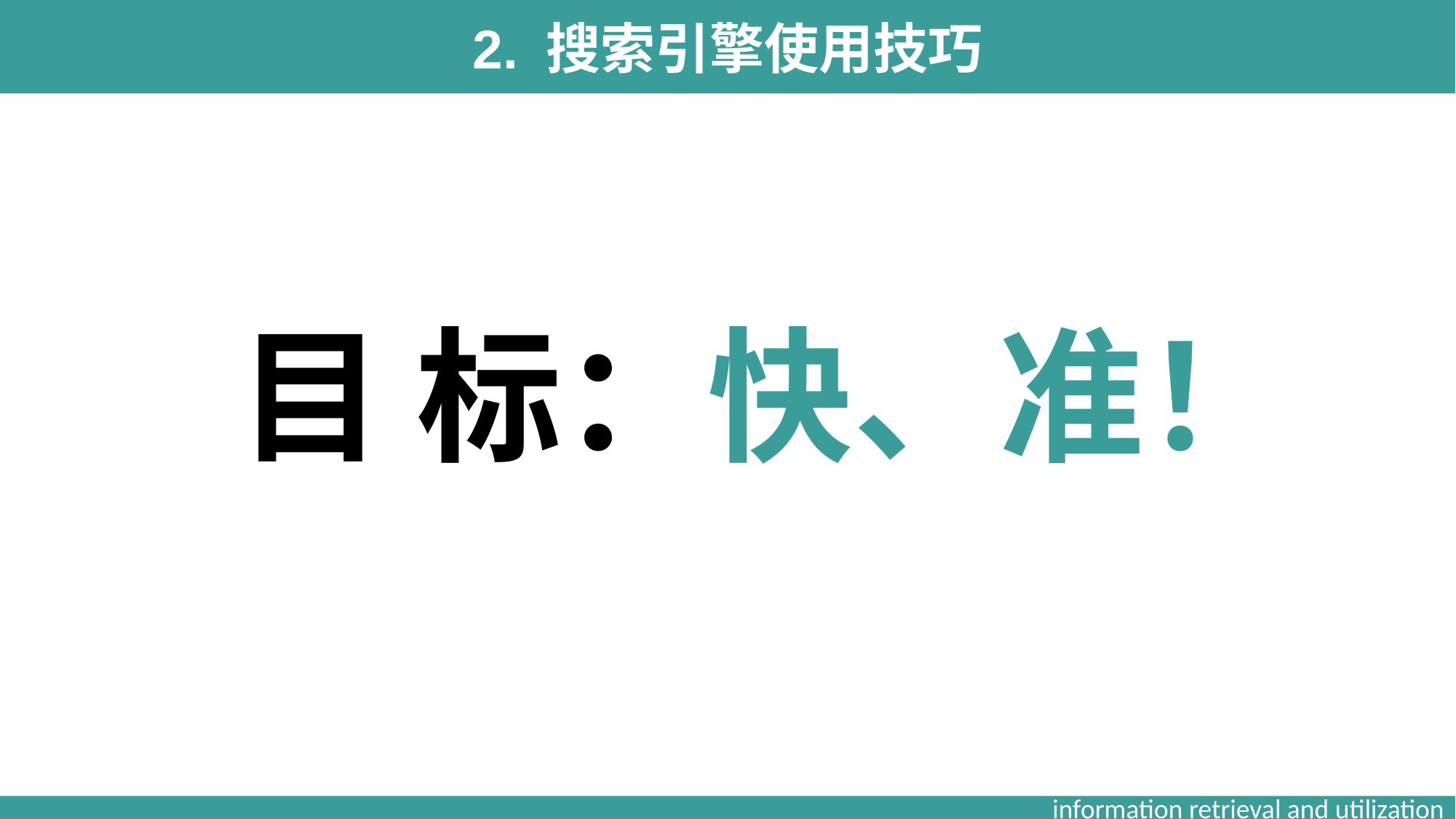

2. 搜索引擎使用技巧
目 标：快、准！

information retrieval and utilization